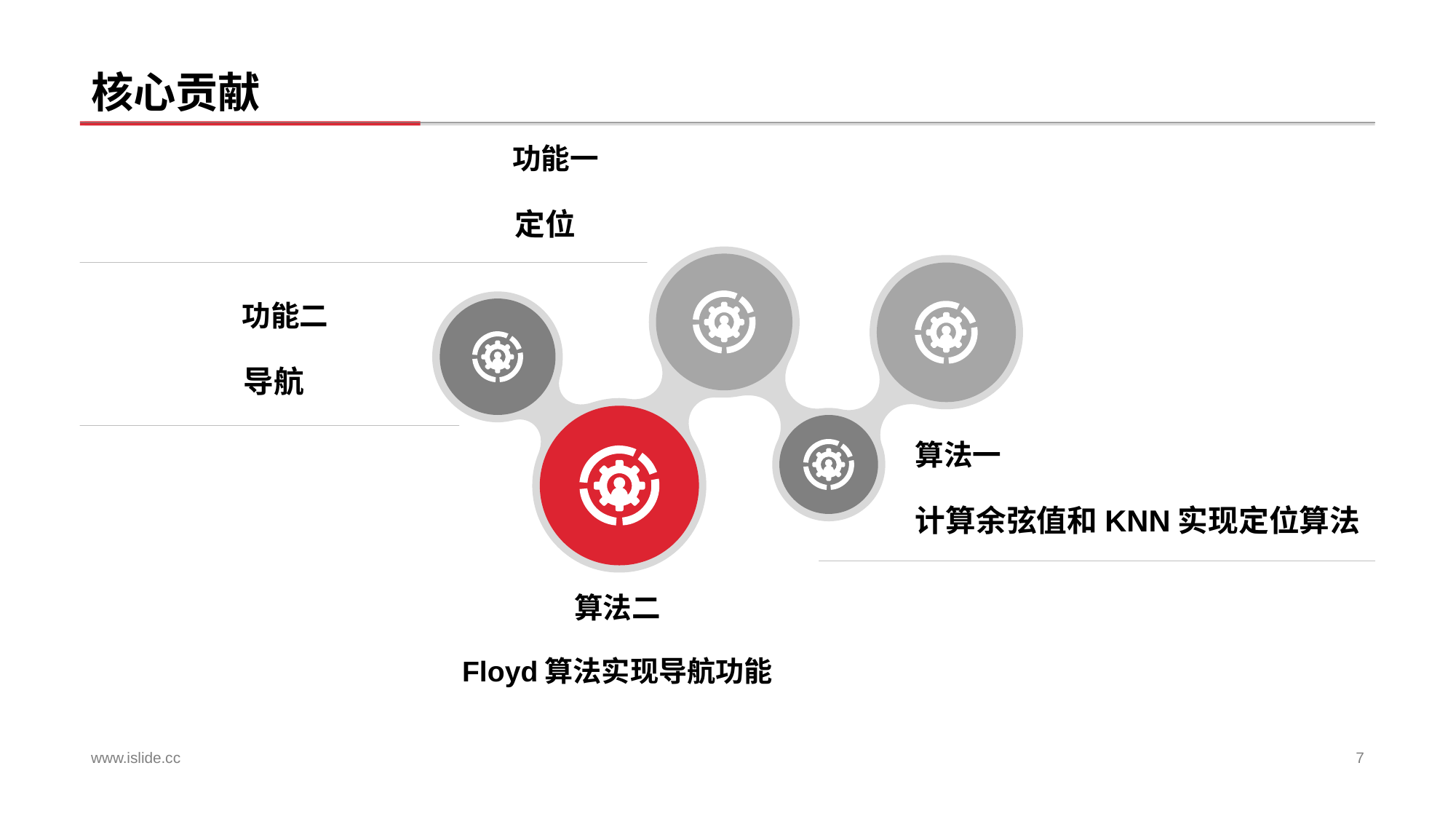

# 核心贡献
                        功能一
                       定位

                      功能二
                     导航

算法一
计算余弦值和KNN实现定位算法

算法二
Floyd算法实现导航功能
www.islide.cc
7